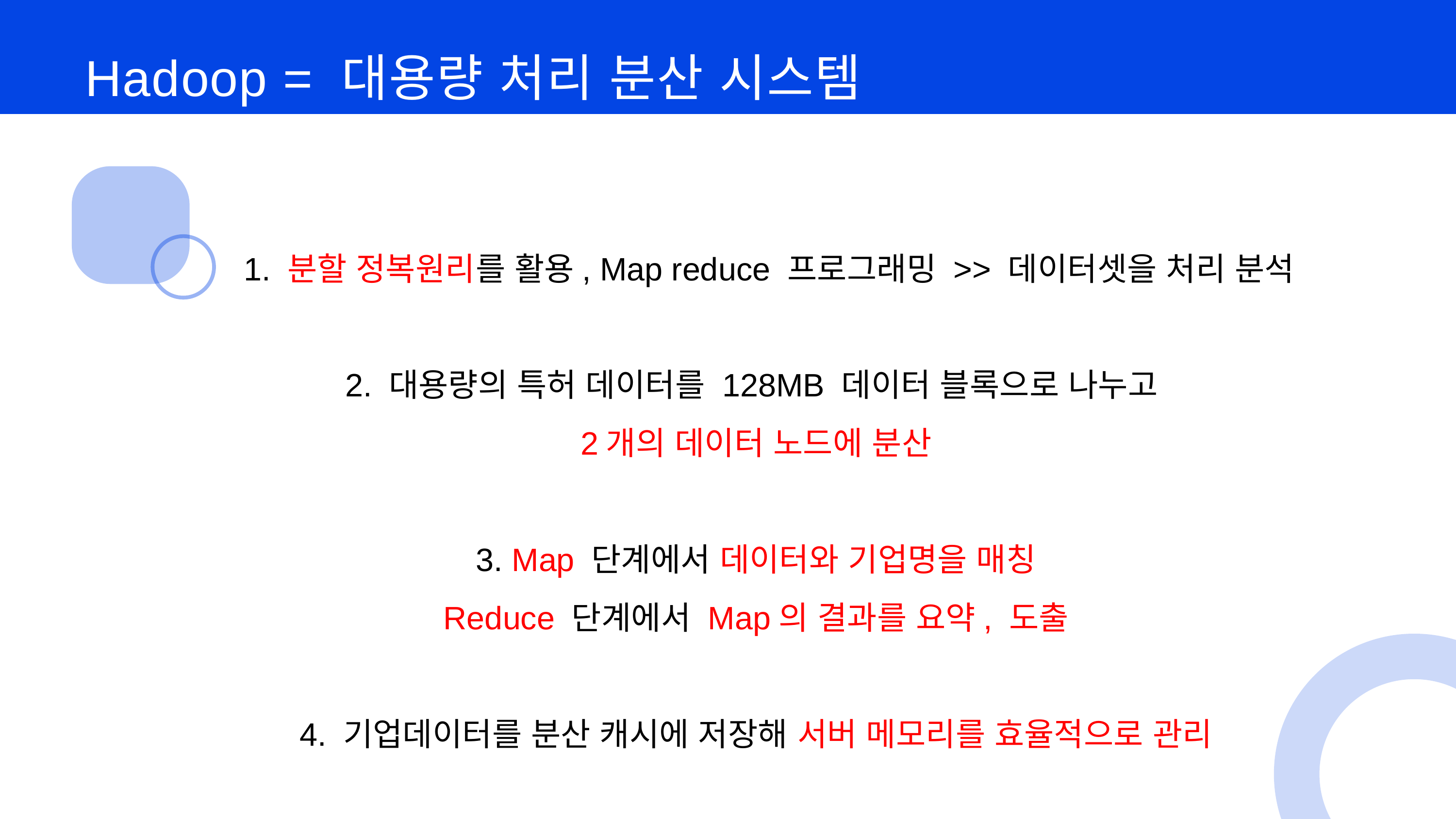

Hadoop = 대용량 처리 분산
Hadoop = 대용량 처리 분산 시스템

1. 분할 정복원리를 활용, Map reduce 프로그래밍 >> 데이터셋을 처리 분석

2. 대용량의 특허 데이터를 128MB 데이터 블록으로 나누고
2개의 데이터 노드에 분산

3. Map 단계에서 데이터와 기업명을 매칭
Reduce 단계에서 Map의 결과를 요약, 도출

4. 기업데이터를 분산 캐시에 저장해 서버 메모리를 효율적으로 관리